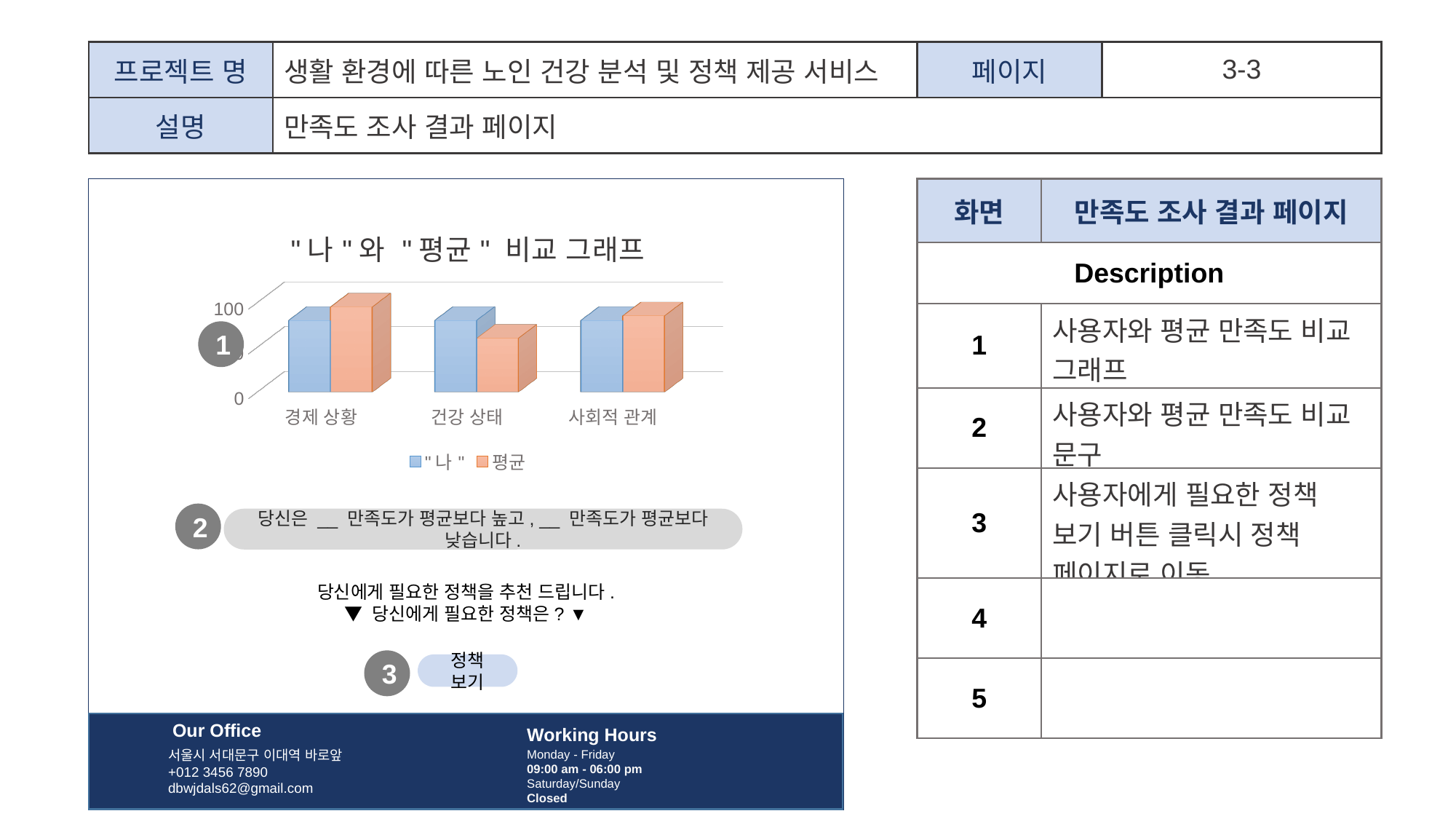

| 프로젝트 명 | 생활 환경에 따른 노인 건강 분석 및 정책 제공 서비스 | 페이지 | 3-3 |
| --- | --- | --- | --- |
| 설명 | 만족도 조사 결과 페이지 |  |  |

| 화면 | 만족도 조사 결과 페이지 |
| --- | --- |
| Description |  |
| 1 | 사용자와 평균 만족도 비교 그래프 |
| 2 | 사용자와 평균 만족도 비교 문구 |
| 3 | 사용자에게 필요한 정책 보기 버튼 클릭시 정책 페이지로 이동 |
| 4 |  |
| 5 |  |

[unsupported chart]

1
2
당신은 __ 만족도가 평균보다 높고, __ 만족도가 평균보다 낮습니다.
당신에게 필요한 정책을 추천 드립니다.
▼ 당신에게 필요한 정책은? ▼
3
정책 보기
Working Hours
Our Office
서울시 서대문구 이대역 바로앞
+012 3456 7890
dbwjdals62@gmail.com
Monday - Friday
09:00 am - 06:00 pm
Saturday/Sunday
Closed

Our Office
Working Hours
서울시 서대문구 이대역 바로앞
+012 3456 7890
dbwjdals62@gmail.com
Monday - Friday
09:00 am - 06:00 pm
Saturday/Sunday
Closed